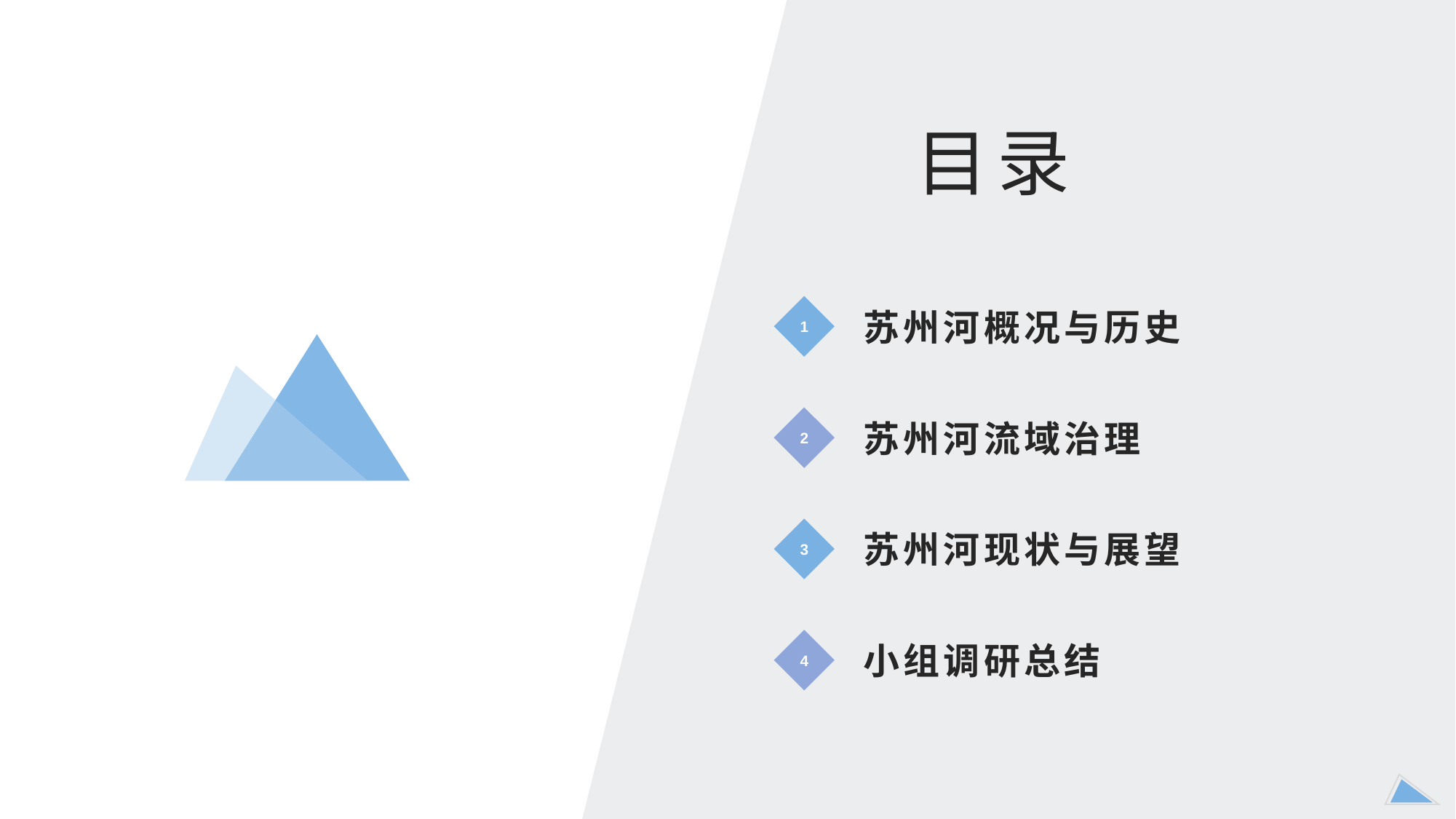

目录
苏州河概况与历史
1
苏州河流域治理
2
苏州河现状与展望
3
小组调研总结
4